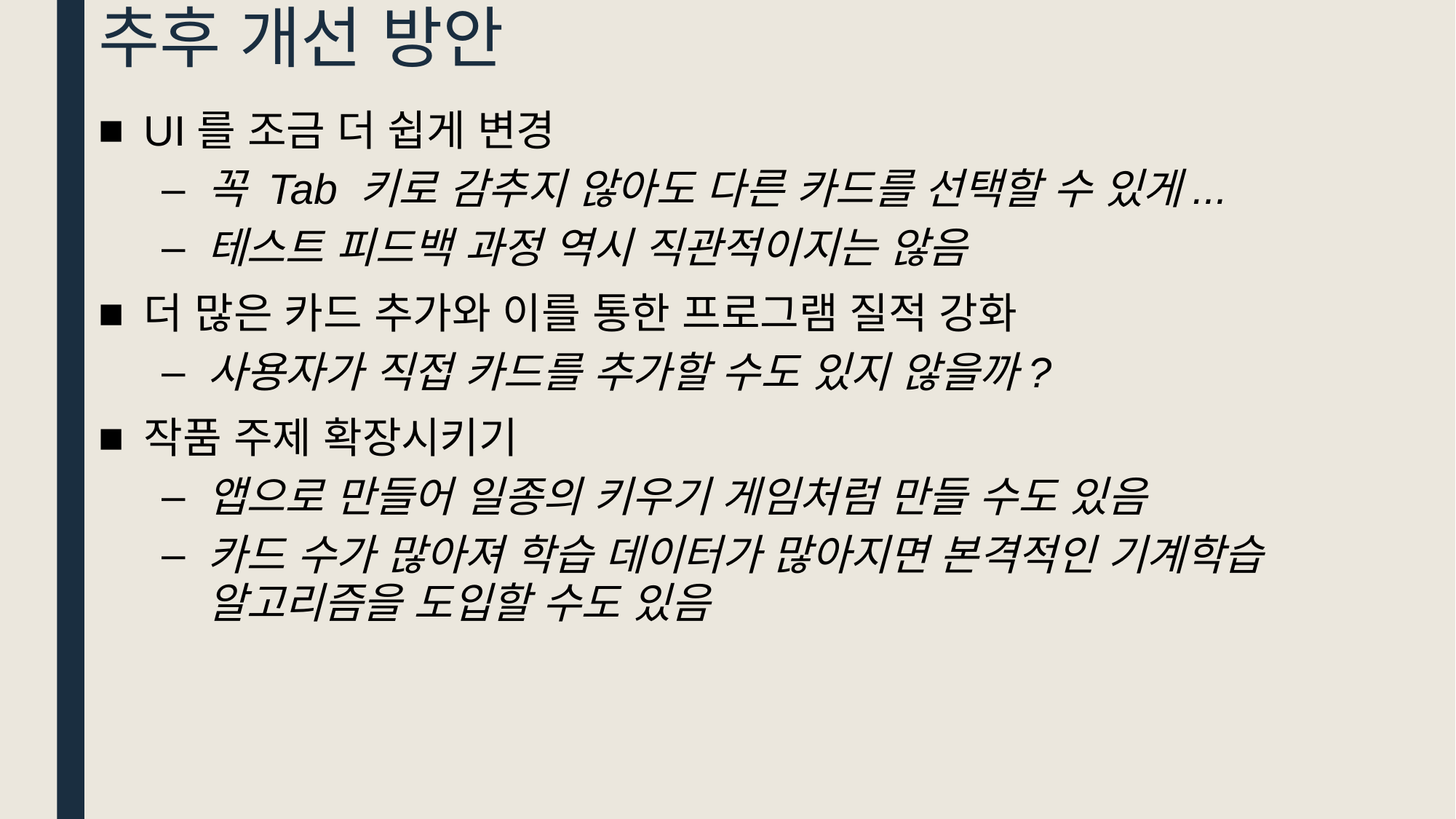

# 추후 개선 방안
UI를 조금 더 쉽게 변경
꼭 Tab 키로 감추지 않아도 다른 카드를 선택할 수 있게...
테스트 피드백 과정 역시 직관적이지는 않음
더 많은 카드 추가와 이를 통한 프로그램 질적 강화
사용자가 직접 카드를 추가할 수도 있지 않을까?
작품 주제 확장시키기
앱으로 만들어 일종의 키우기 게임처럼 만들 수도 있음
카드 수가 많아져 학습 데이터가 많아지면 본격적인 기계학습 알고리즘을 도입할 수도 있음